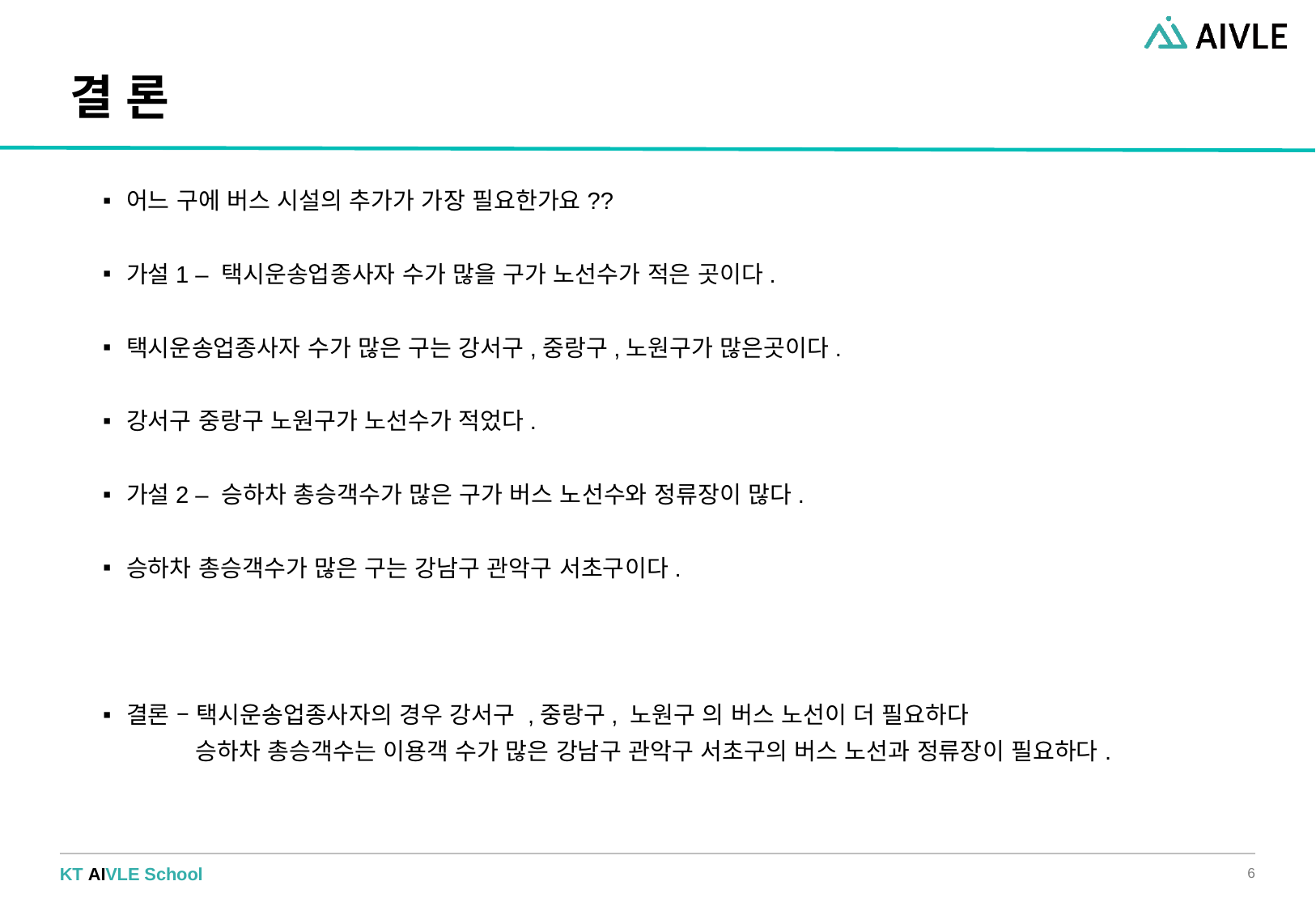

# 결 론
어느 구에 버스 시설의 추가가 가장 필요한가요??

가설1 – 택시운송업종사자 수가 많을 구가 노선수가 적은 곳이다.

택시운송업종사자 수가 많은 구는 강서구,중랑구,노원구가 많은곳이다.

강서구 중랑구 노원구가 노선수가 적었다.

가설2 – 승하차 총승객수가 많은 구가 버스 노선수와 정류장이 많다.

승하차 총승객수가 많은 구는 강남구 관악구 서초구이다.

결론 – 택시운송업종사자의 경우 강서구 ,중랑구, 노원구 의 버스 노선이 더 필요하다
             승하차 총승객수는 이용객 수가 많은 강남구 관악구 서초구의 버스 노선과 정류장이 필요하다.